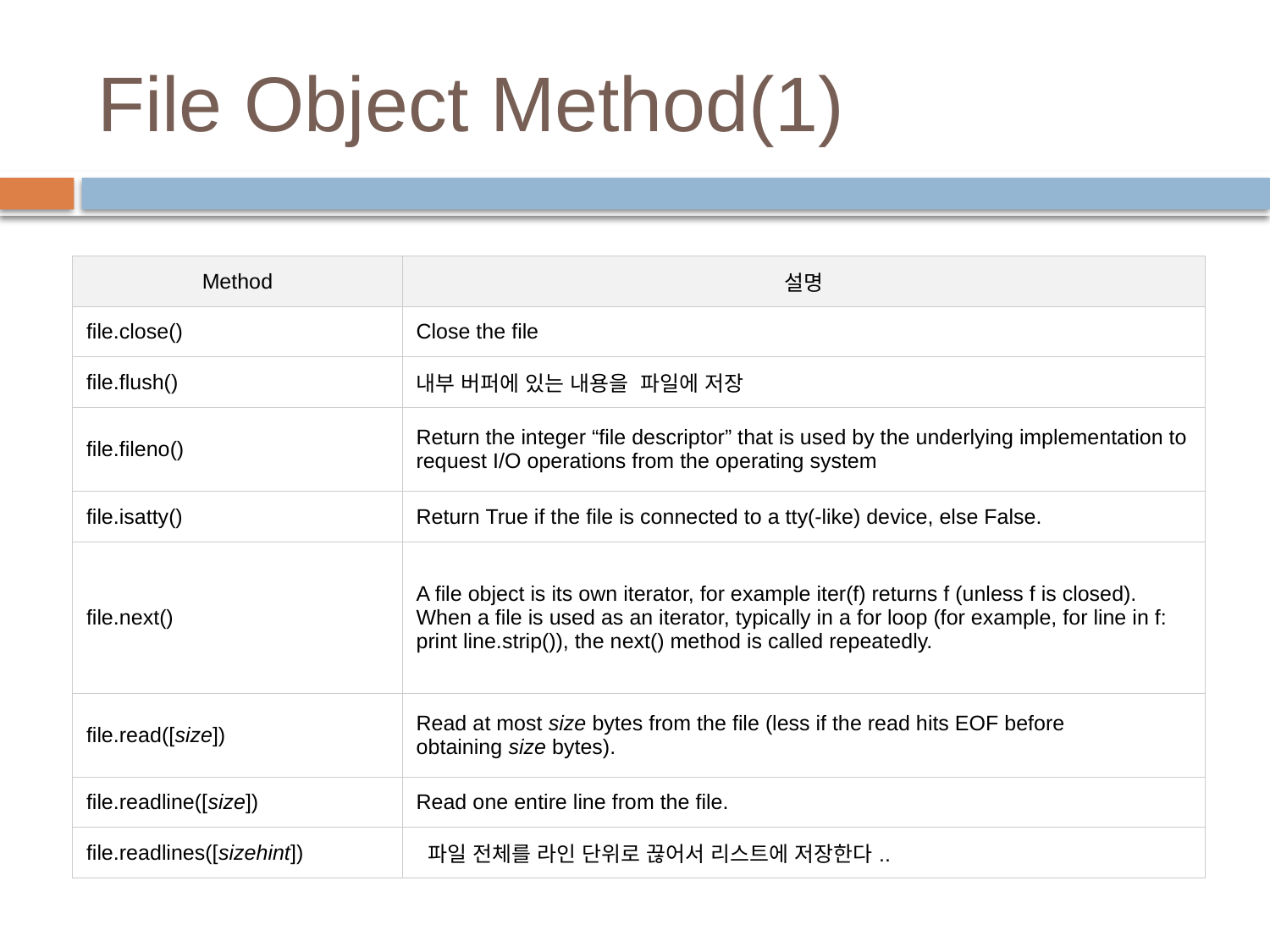

# File Object Method(1)
| Method | 설명 |
| --- | --- |
| file.close() | Close the file |
| file.flush() | 내부 버퍼에 있는 내용을 파일에 저장 |
| file.fileno() | Return the integer “file descriptor” that is used by the underlying implementation to request I/O operations from the operating system |
| file.isatty() | Return True if the file is connected to a tty(-like) device, else False. |
| file.next() | A file object is its own iterator, for example iter(f) returns f (unless f is closed). When a file is used as an iterator, typically in a for loop (for example, for line in f: print line.strip()), the next() method is called repeatedly. |
| file.read([size]) | Read at most size bytes from the file (less if the read hits EOF before obtaining size bytes). |
| file.readline([size]) | Read one entire line from the file. |
| file.readlines([sizehint]) | 파일 전체를 라인 단위로 끊어서 리스트에 저장한다.. |